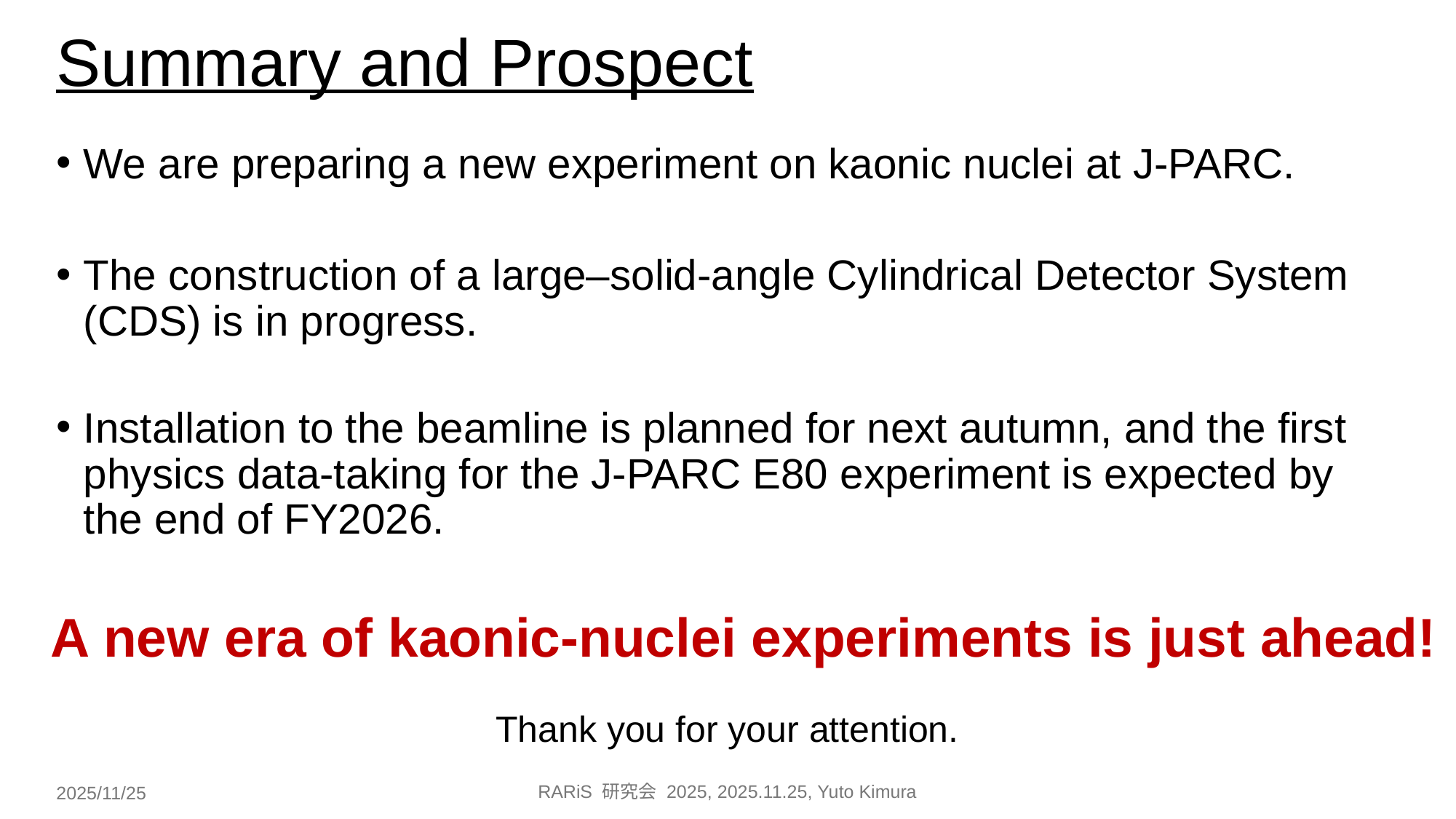

# Summary and Prospect
We are preparing a new experiment on kaonic nuclei at J-PARC.
The construction of a large–solid-angle Cylindrical Detector System (CDS) is in progress.
Installation to the beamline is planned for next autumn, and the first physics data-taking for the J-PARC E80 experiment is expected by the end of FY2026.
A new era of kaonic-nuclei experiments is just ahead!
Thank you for your attention.
RARiS 研究会 2025, 2025.11.25, Yuto Kimura
16
2025/11/25